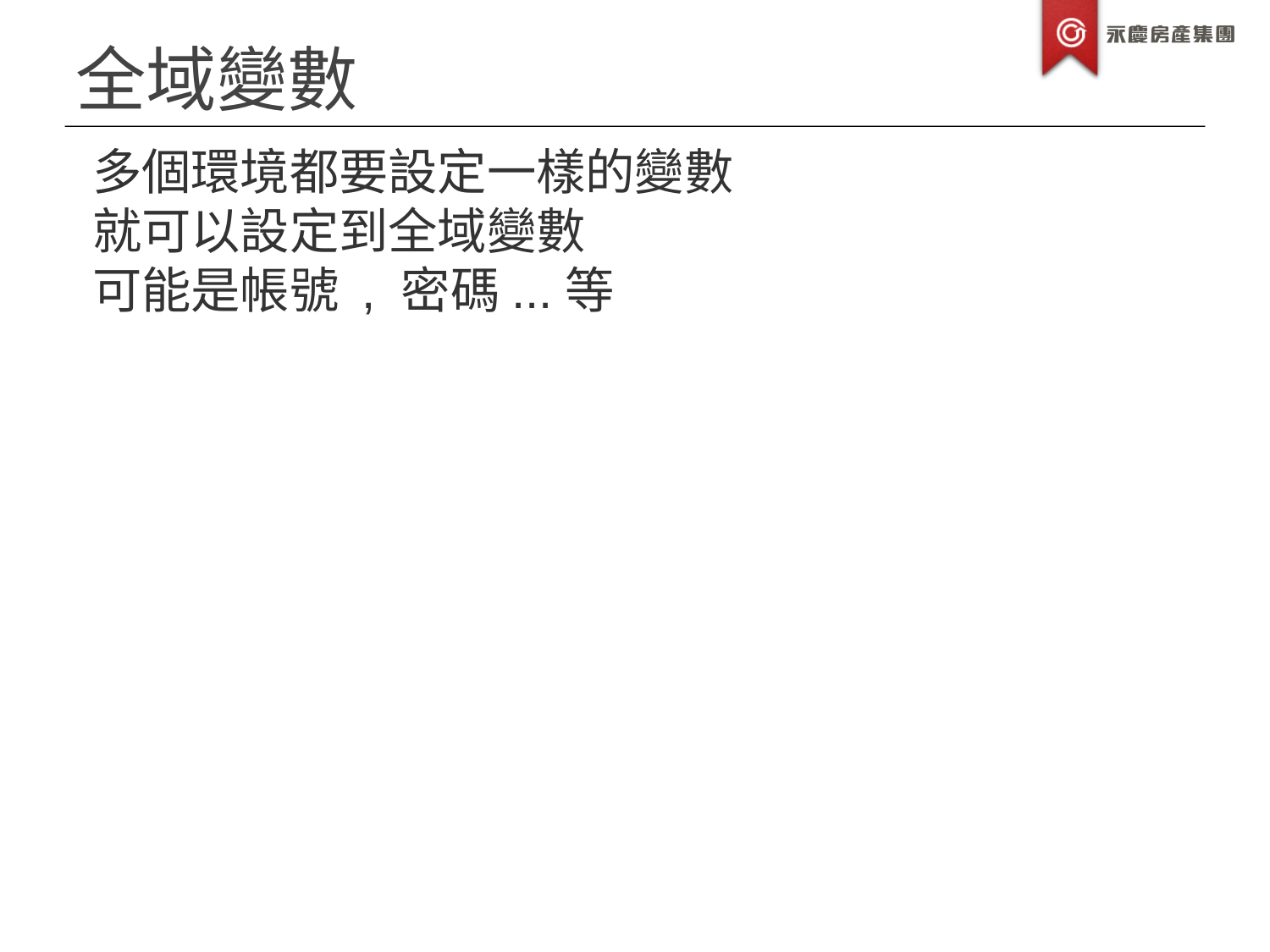

全域變數
多個環境都要設定一樣的變數
就可以設定到全域變數
可能是帳號 , 密碼...等